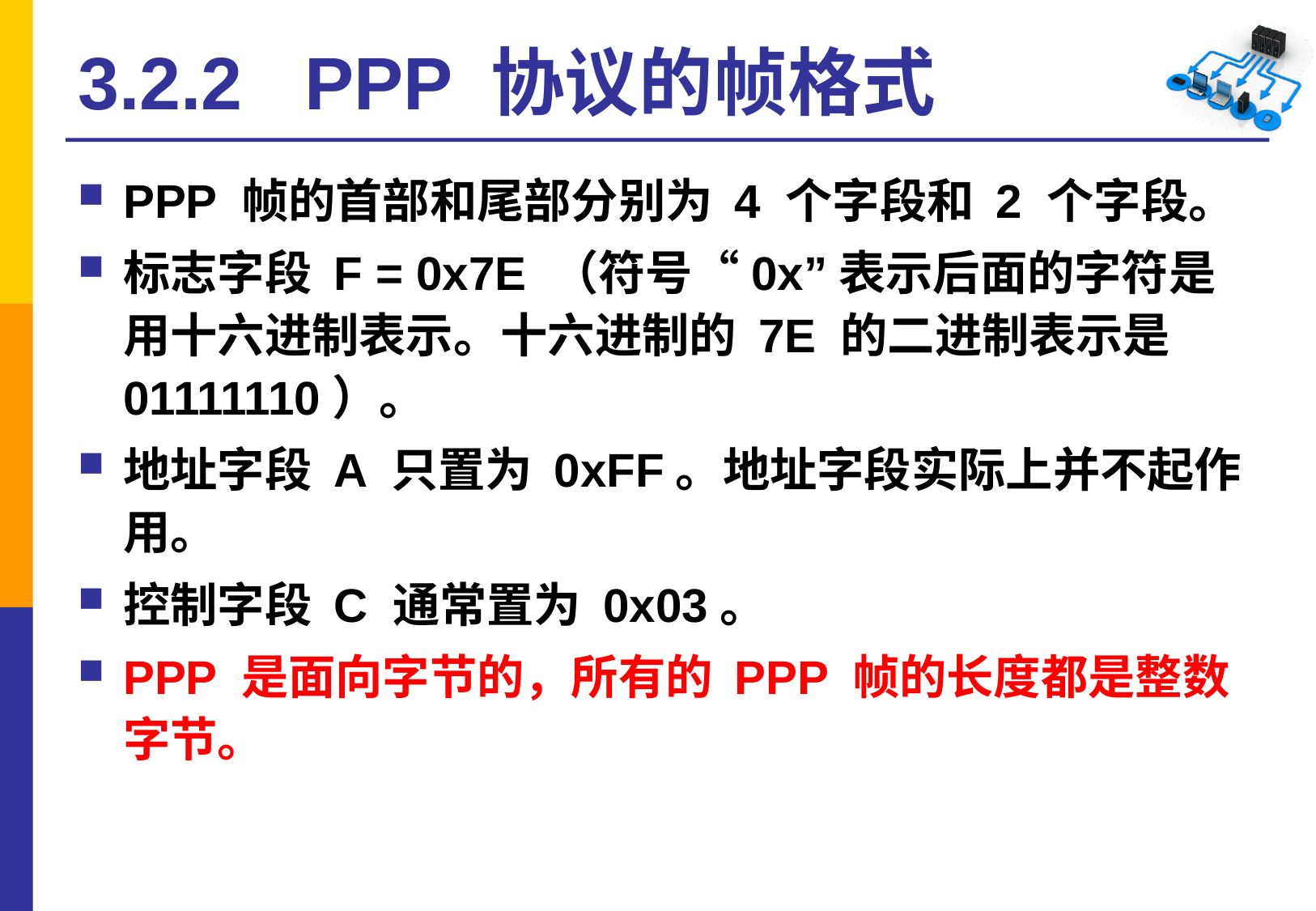

# 3.2.2   PPP 协议的帧格式
PPP 帧的首部和尾部分别为 4 个字段和 2 个字段。
标志字段 F = 0x7E （符号“0x”表示后面的字符是用十六进制表示。十六进制的 7E 的二进制表示是 01111110）。
地址字段 A 只置为 0xFF。地址字段实际上并不起作用。
控制字段 C 通常置为 0x03。
PPP 是面向字节的，所有的 PPP 帧的长度都是整数字节。